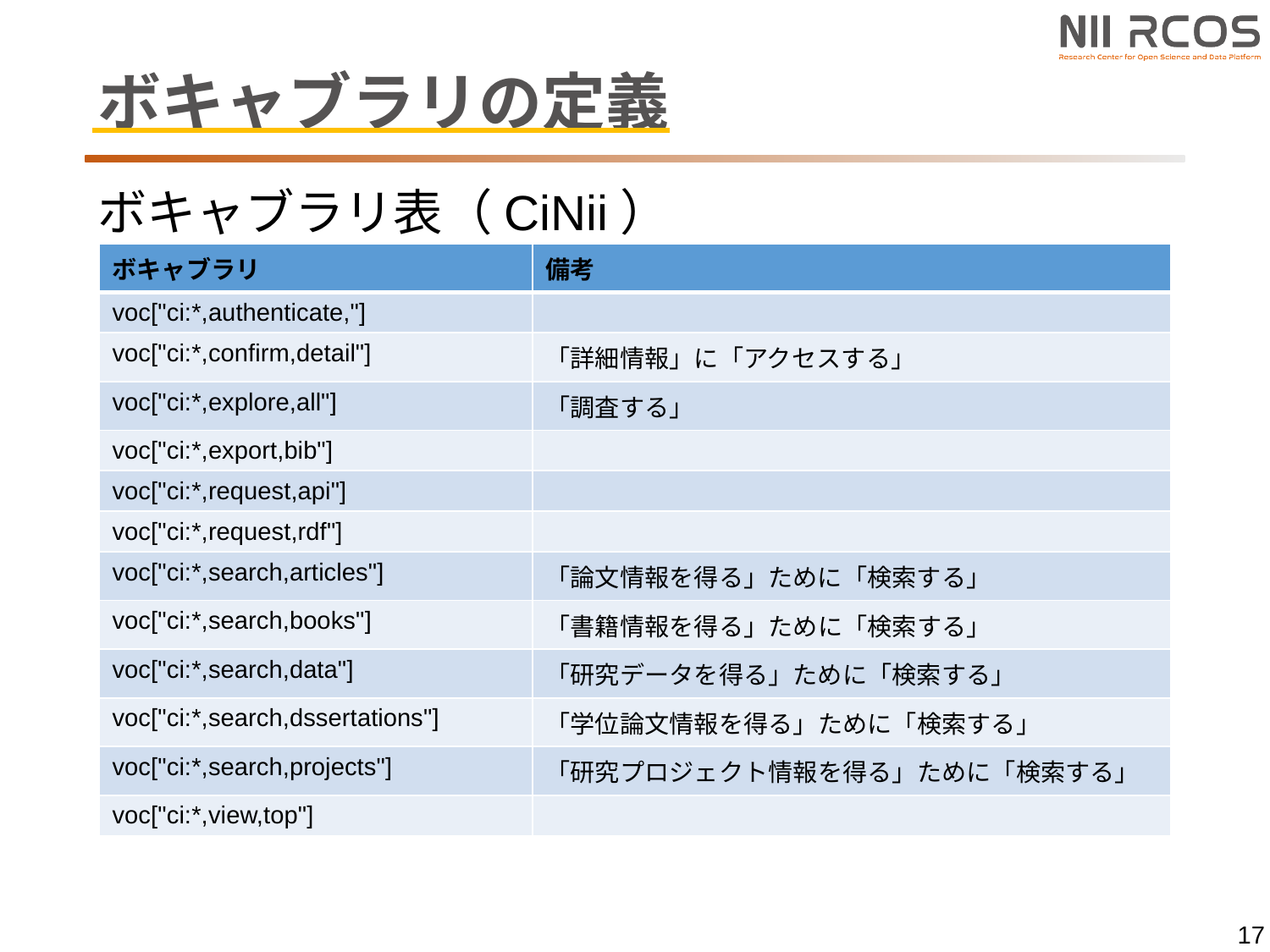

# ボキャブラリの定義
ボキャブラリ表（CiNii）
| ボキャブラリ | 備考 |
| --- | --- |
| voc["ci:\*,authenticate,"] |  |
| voc["ci:\*,confirm,detail"] | 「詳細情報」に「アクセスする」 |
| voc["ci:\*,explore,all"] | 「調査する」 |
| voc["ci:\*,export,bib"] |  |
| voc["ci:\*,request,api"] |  |
| voc["ci:\*,request,rdf"] |  |
| voc["ci:\*,search,articles"] | 「論文情報を得る」ために「検索する」 |
| voc["ci:\*,search,books"] | 「書籍情報を得る」ために「検索する」 |
| voc["ci:\*,search,data"] | 「研究データを得る」ために「検索する」 |
| voc["ci:\*,search,dssertations"] | 「学位論文情報を得る」ために「検索する」 |
| voc["ci:\*,search,projects"] | 「研究プロジェクト情報を得る」ために「検索する」 |
| voc["ci:\*,view,top"] |  |
17